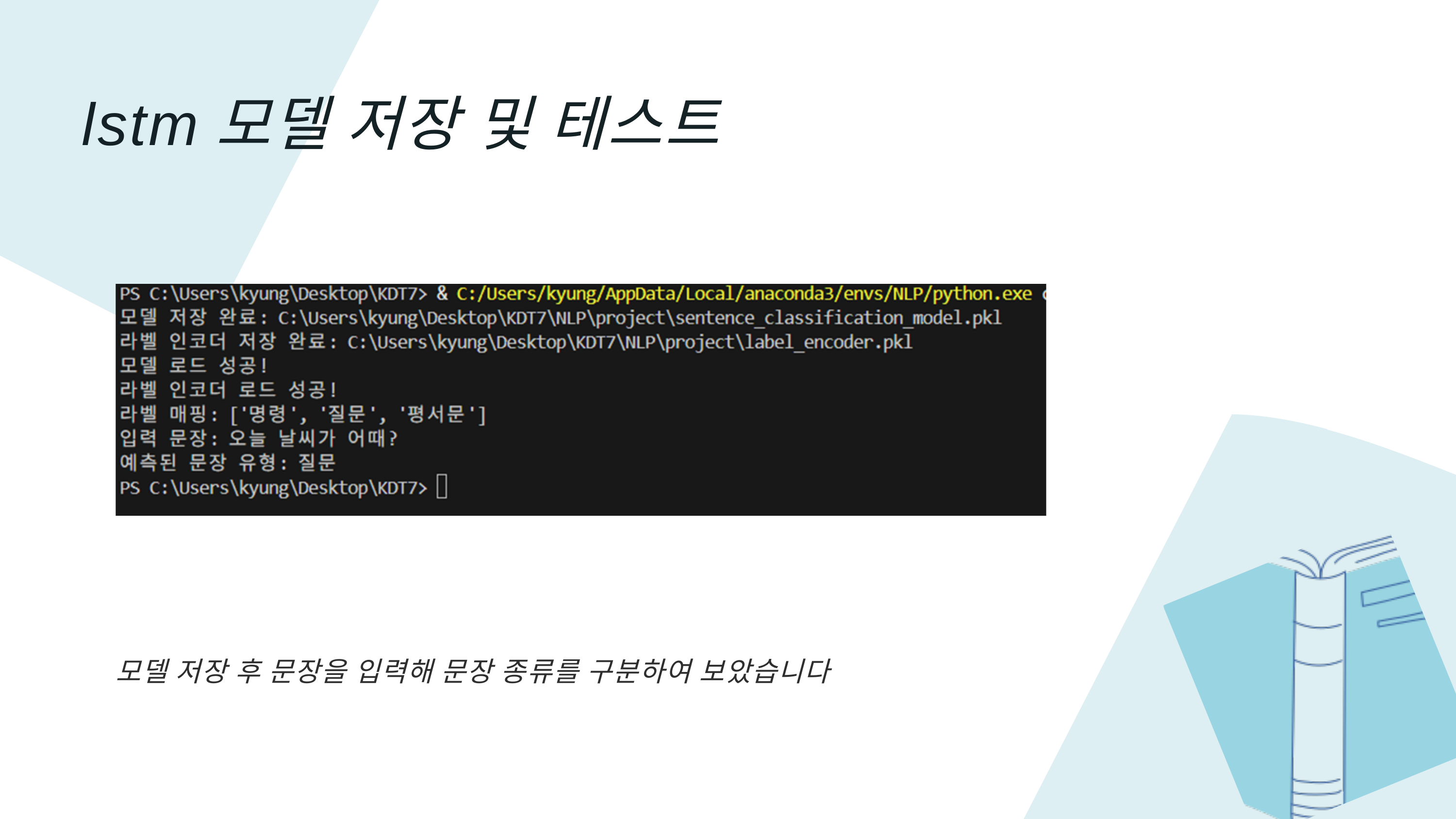

lstm모델 저장 및 테스트

모델 저장 후 문장을 입력해 문장 종류를 구분하여 보았습니다